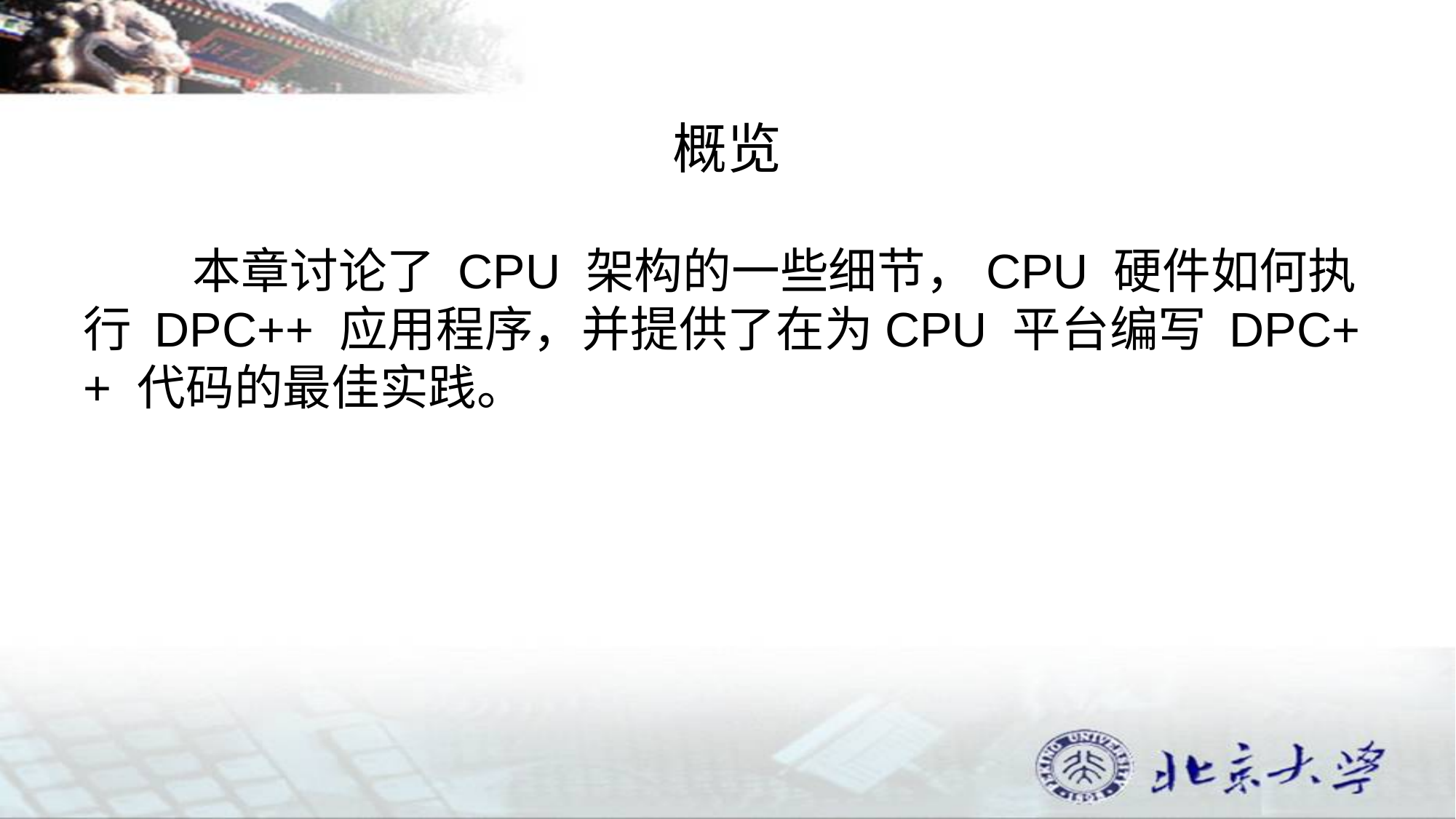

# 概览
	本章讨论了 CPU 架构的一些细节，CPU 硬件如何执行 DPC++ 应用程序，并提供了在为CPU 平台编写 DPC++ 代码的最佳实践。